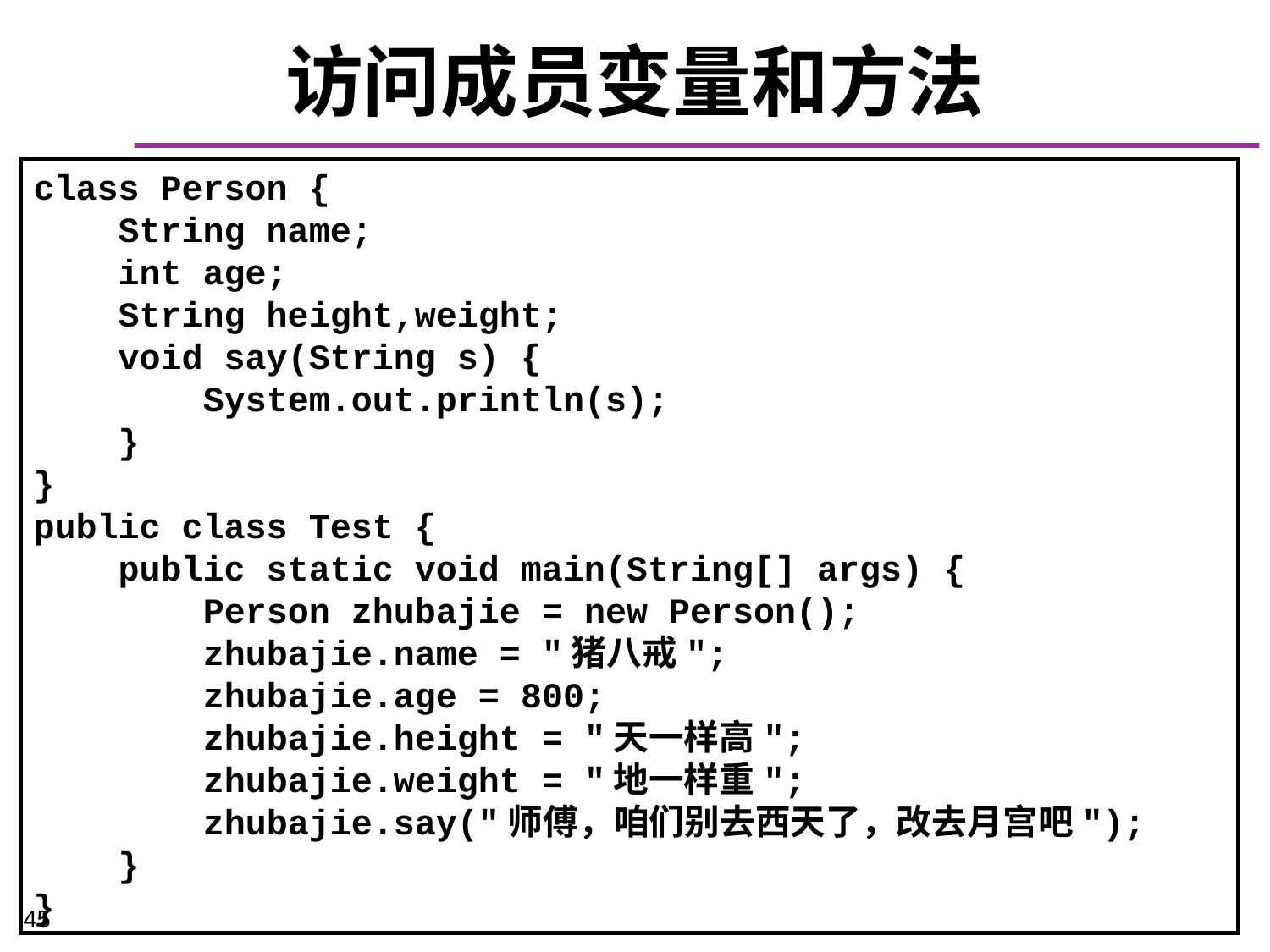

# 访问成员变量和方法
class Person {
    String name;
    int age;
    String height,weight;
    void say(String s) {
        System.out.println(s);
    }
}
public class Test {
    public static void main(String[] args) {
        Person zhubajie = new Person();
        zhubajie.name = "猪八戒";
        zhubajie.age = 800;
        zhubajie.height = "天一样高";
        zhubajie.weight = "地一样重";
        zhubajie.say("师傅，咱们别去西天了，改去月宫吧");
    }
}
45